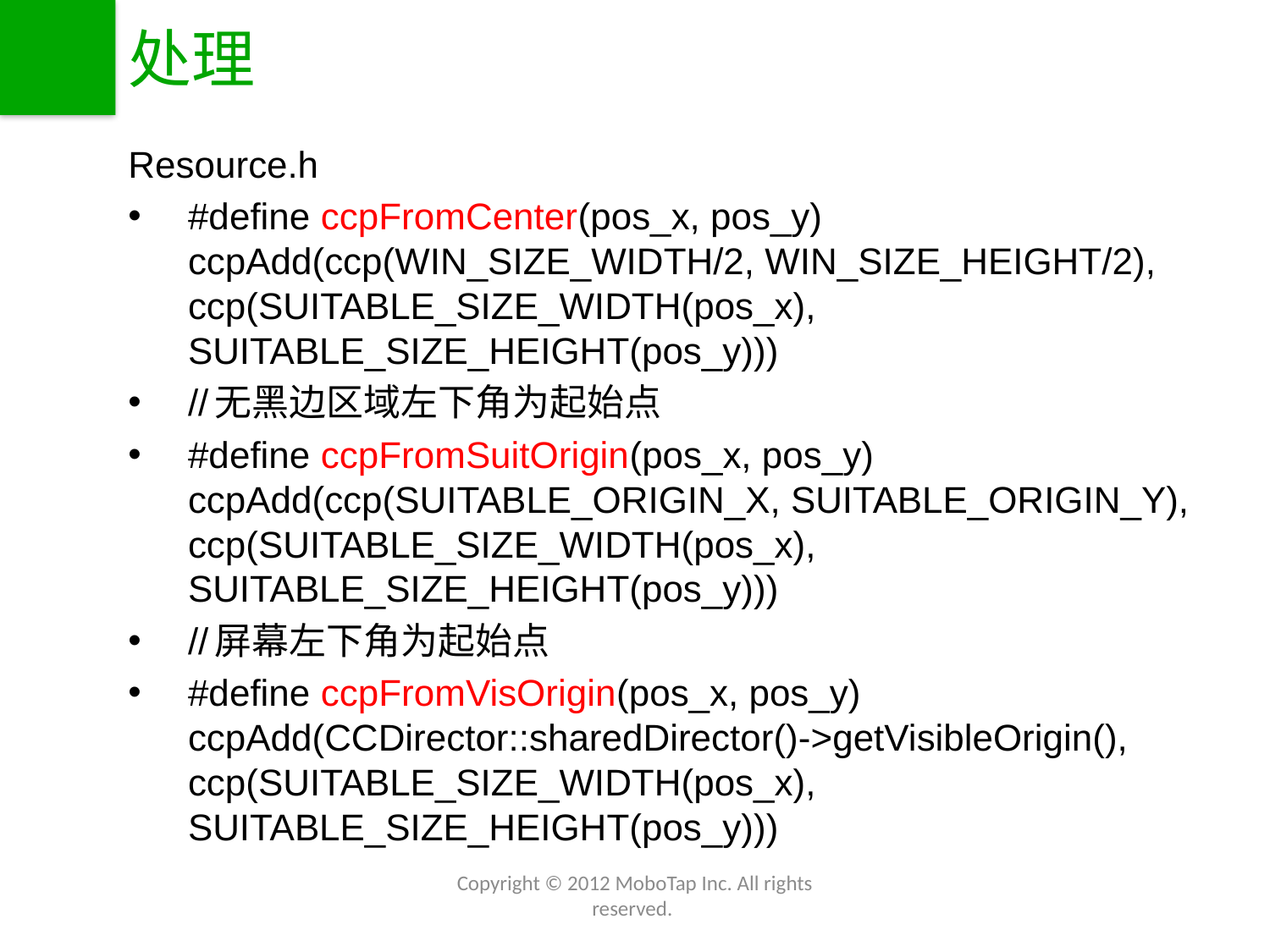

# 处理
Resource.h
#define ccpFromCenter(pos_x, pos_y) ccpAdd(ccp(WIN_SIZE_WIDTH/2, WIN_SIZE_HEIGHT/2), ccp(SUITABLE_SIZE_WIDTH(pos_x), SUITABLE_SIZE_HEIGHT(pos_y)))
//无黑边区域左下角为起始点
#define ccpFromSuitOrigin(pos_x, pos_y) ccpAdd(ccp(SUITABLE_ORIGIN_X, SUITABLE_ORIGIN_Y), ccp(SUITABLE_SIZE_WIDTH(pos_x), SUITABLE_SIZE_HEIGHT(pos_y)))
//屏幕左下角为起始点
#define ccpFromVisOrigin(pos_x, pos_y) ccpAdd(CCDirector::sharedDirector()->getVisibleOrigin(), ccp(SUITABLE_SIZE_WIDTH(pos_x), SUITABLE_SIZE_HEIGHT(pos_y)))

Copyright © 2012 MoboTap Inc. All rights reserved.